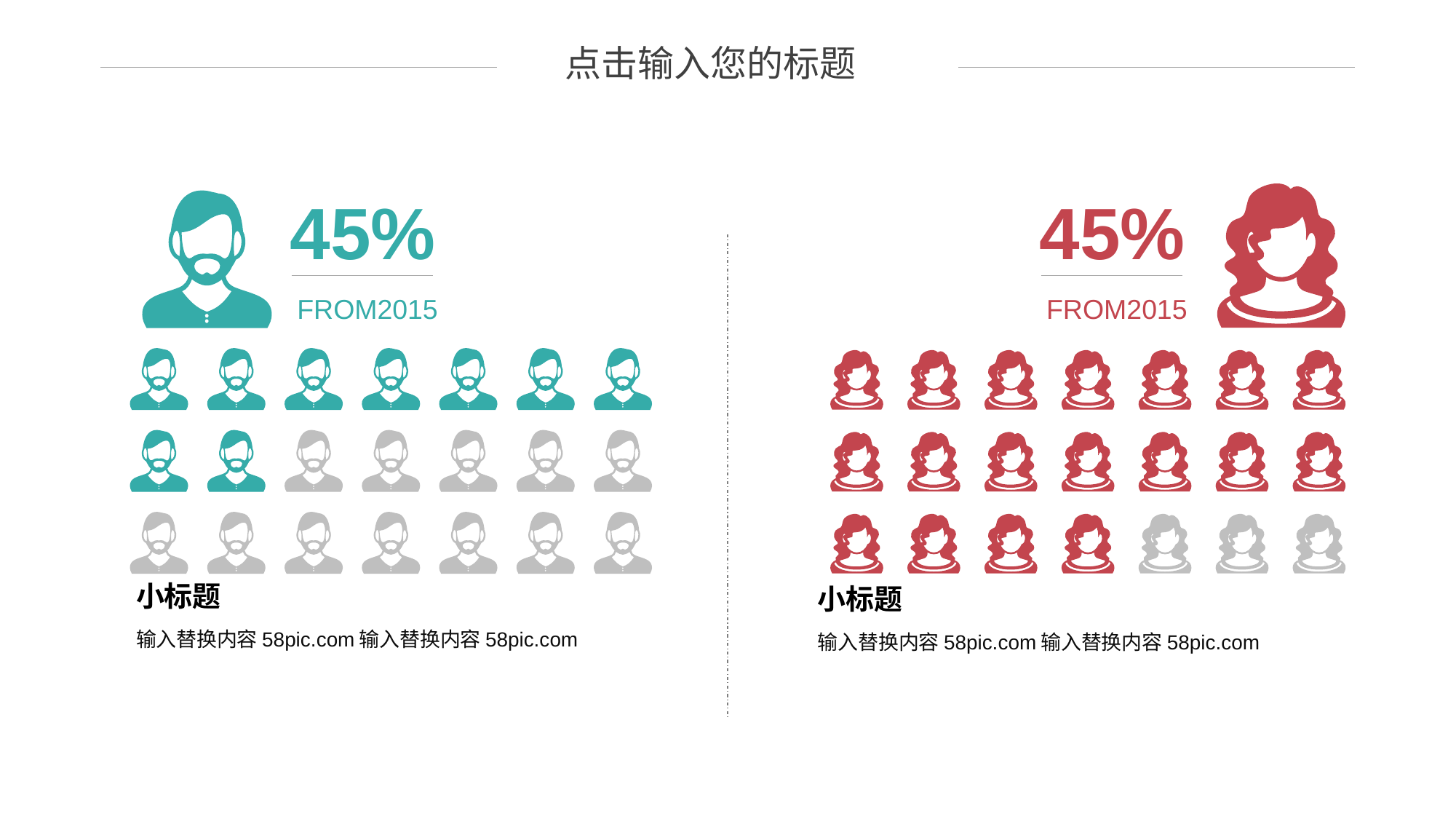

点击输入您的标题

45%
45%

FROM2015
FROM2015

小标题
小标题
输入替换内容58pic.com输入替换内容58pic.com
输入替换内容58pic.com输入替换内容58pic.com